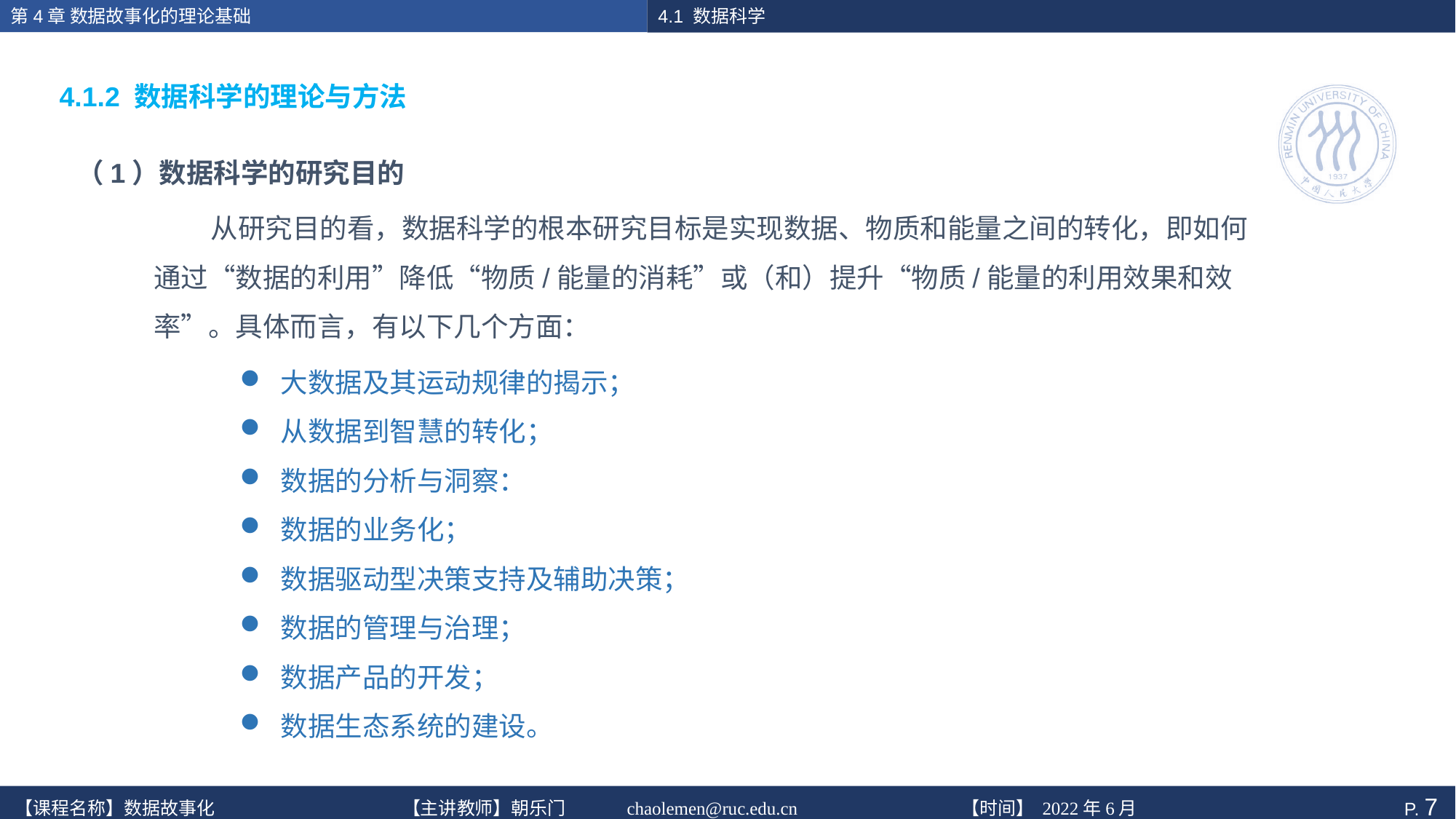

4.1.2 数据科学的理论与方法
（1）数据科学的研究目的
   从研究目的看，数据科学的根本研究目标是实现数据、物质和能量之间的转化，即如何通过“数据的利用”降低“物质/能量的消耗”或（和）提升“物质/能量的利用效果和效率”。具体而言，有以下几个方面：
大数据及其运动规律的揭示；
从数据到智慧的转化；
数据的分析与洞察：
数据的业务化；
数据驱动型决策支持及辅助决策；
数据的管理与治理；
数据产品的开发；
数据生态系统的建设。